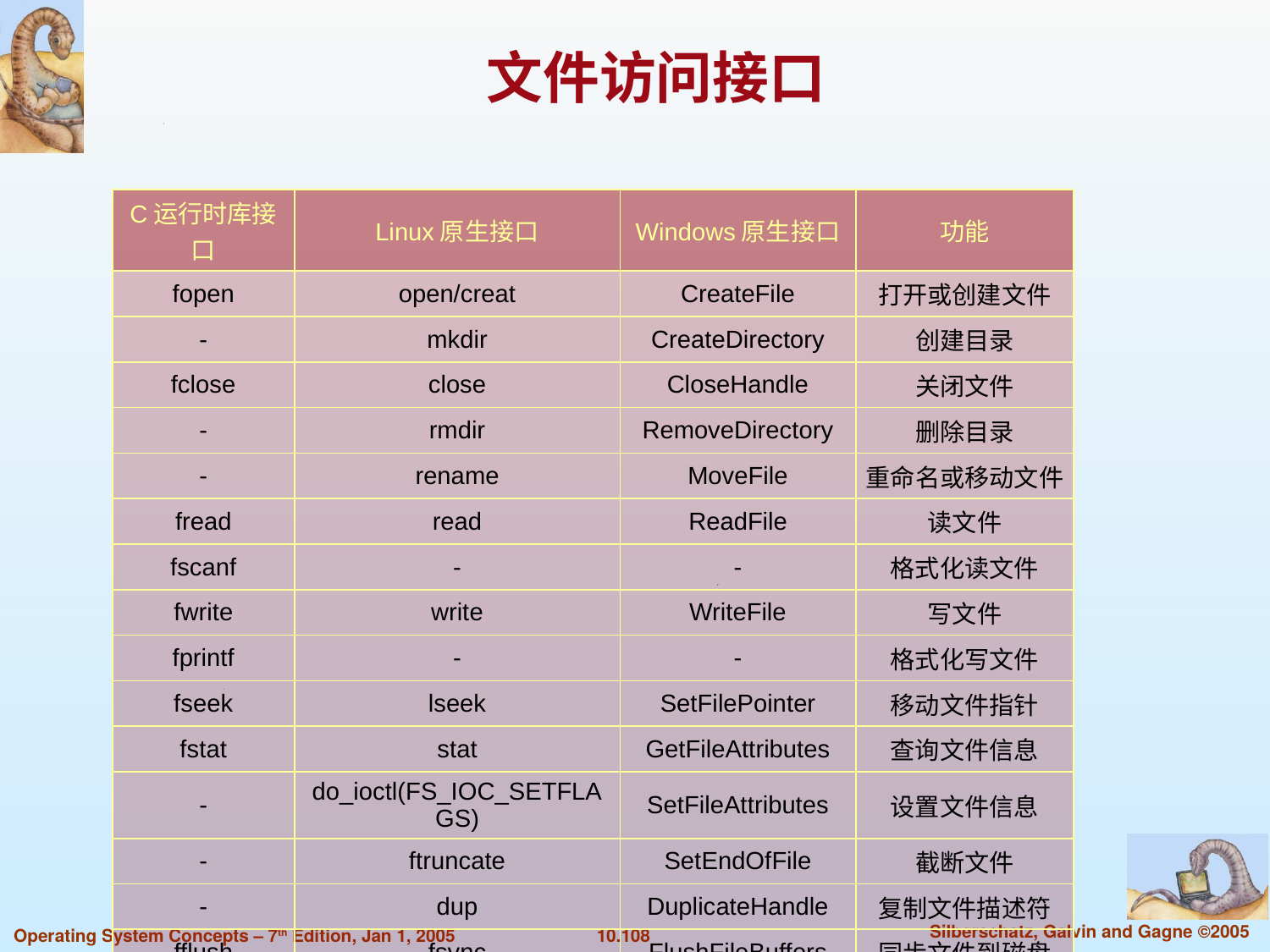

文件访问接口
| C运行时库接口 | Linux原生接口 | Windows原生接口 | 功能 |
| --- | --- | --- | --- |
| fopen | open/creat | CreateFile | 打开或创建文件 |
| - | mkdir | CreateDirectory | 创建目录 |
| fclose | close | CloseHandle | 关闭文件 |
| - | rmdir | RemoveDirectory | 删除目录 |
| - | rename | MoveFile | 重命名或移动文件 |
| fread | read | ReadFile | 读文件 |
| fscanf | - | - | 格式化读文件 |
| fwrite | write | WriteFile | 写文件 |
| fprintf | - | - | 格式化写文件 |
| fseek | lseek | SetFilePointer | 移动文件指针 |
| fstat | stat | GetFileAttributes | 查询文件信息 |
| - | do\_ioctl(FS\_IOC\_SETFLAGS) | SetFileAttributes | 设置文件信息 |
| - | ftruncate | SetEndOfFile | 截断文件 |
| - | dup | DuplicateHandle | 复制文件描述符 |
| fflush | fsync | FlushFileBuffers | 同步文件到磁盘 |